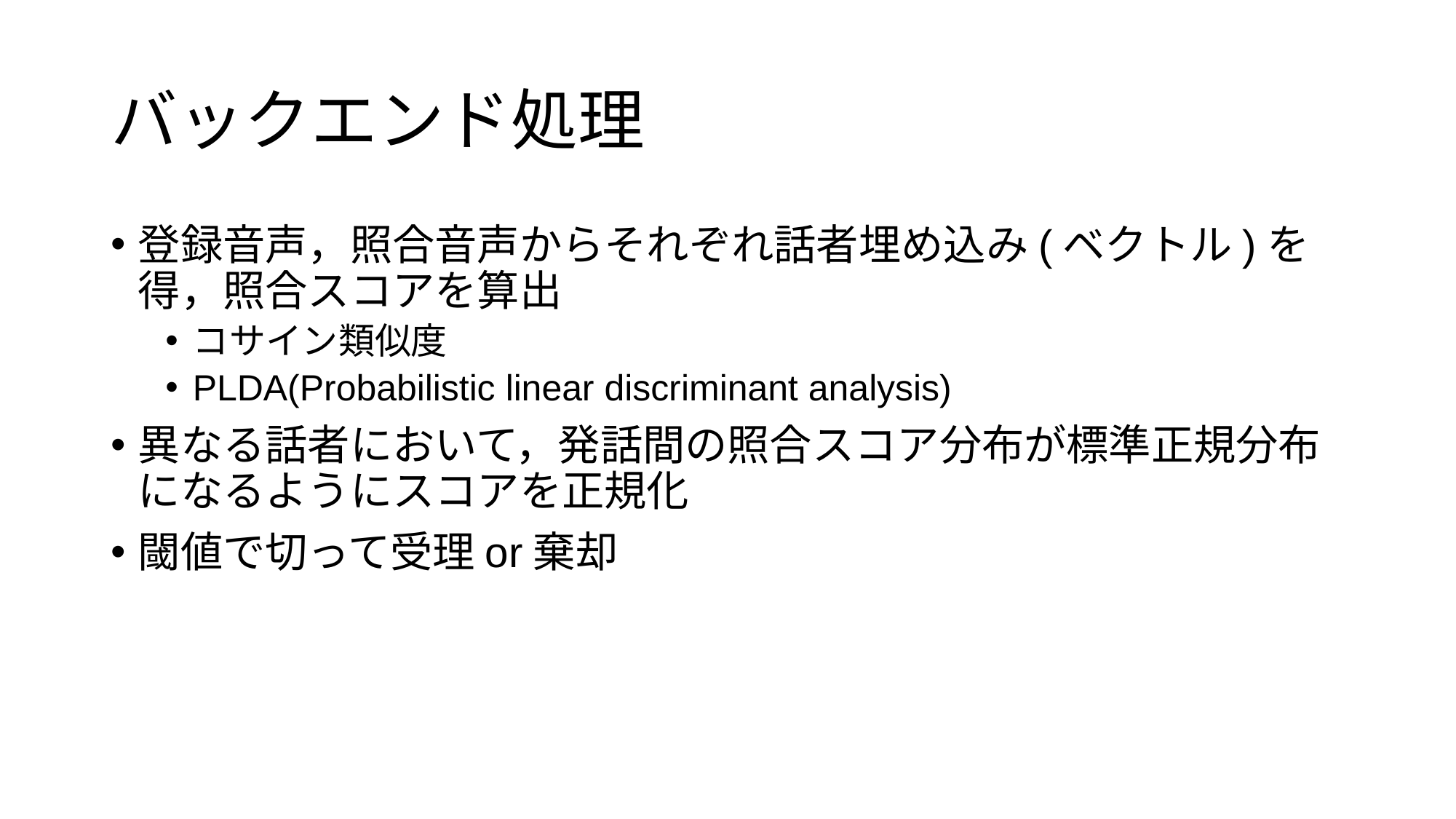

# バックエンド処理
登録音声，照合音声からそれぞれ話者埋め込み(ベクトル)を得，照合スコアを算出
コサイン類似度
PLDA(Probabilistic linear discriminant analysis)
異なる話者において，発話間の照合スコア分布が標準正規分布になるようにスコアを正規化
閾値で切って受理or棄却